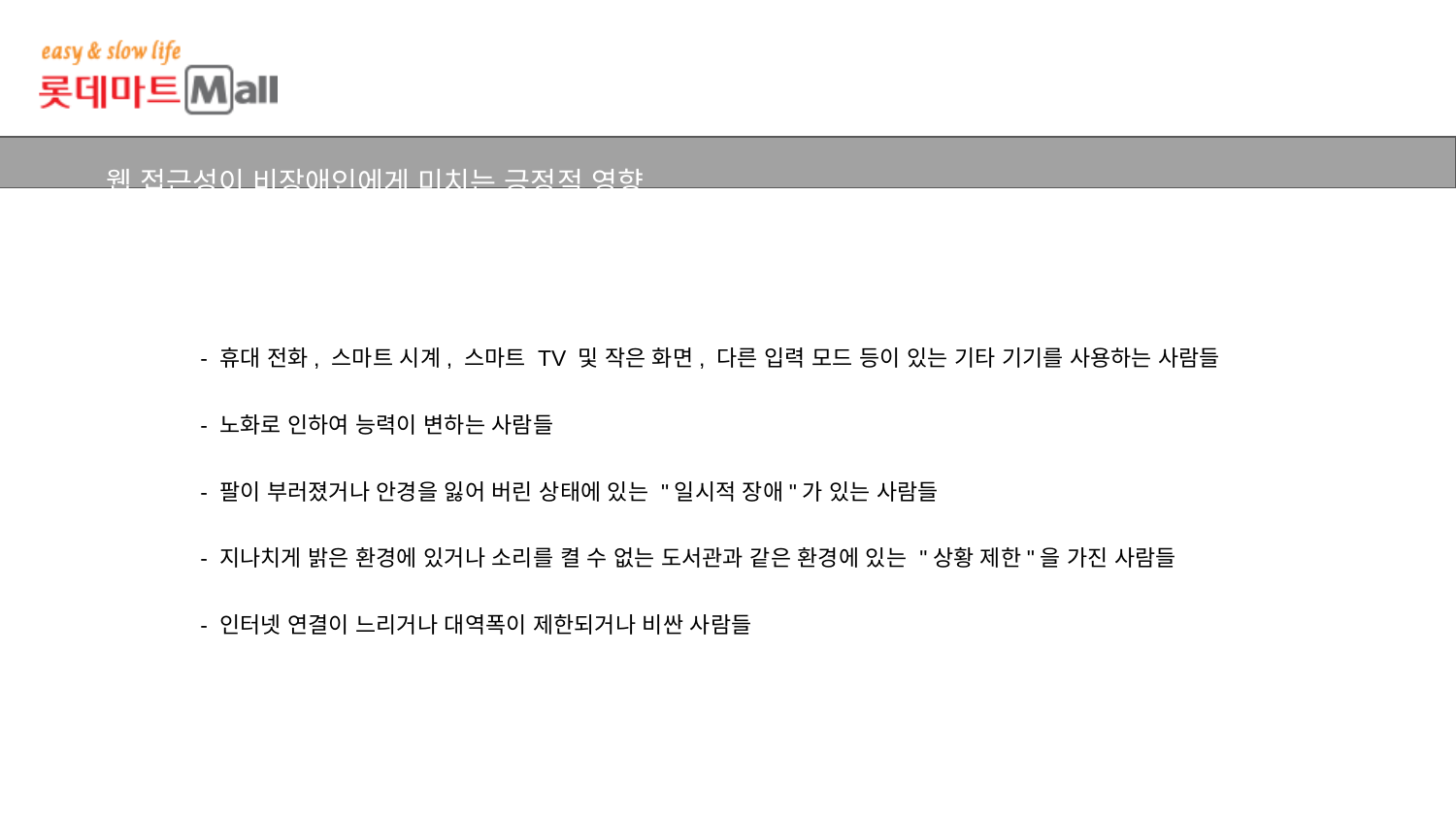

웹 접근성이 비장애인에게 미치는 긍정적 영향
- 휴대 전화, 스마트 시계, 스마트 TV 및 작은 화면, 다른 입력 모드 등이 있는 기타 기기를 사용하는 사람들
- 노화로 인하여 능력이 변하는 사람들
- 팔이 부러졌거나 안경을 잃어 버린 상태에 있는 "일시적 장애"가 있는 사람들
- 지나치게 밝은 환경에 있거나 소리를 켤 수 없는 도서관과 같은 환경에 있는 "상황 제한"을 가진 사람들
- 인터넷 연결이 느리거나 대역폭이 제한되거나 비싼 사람들